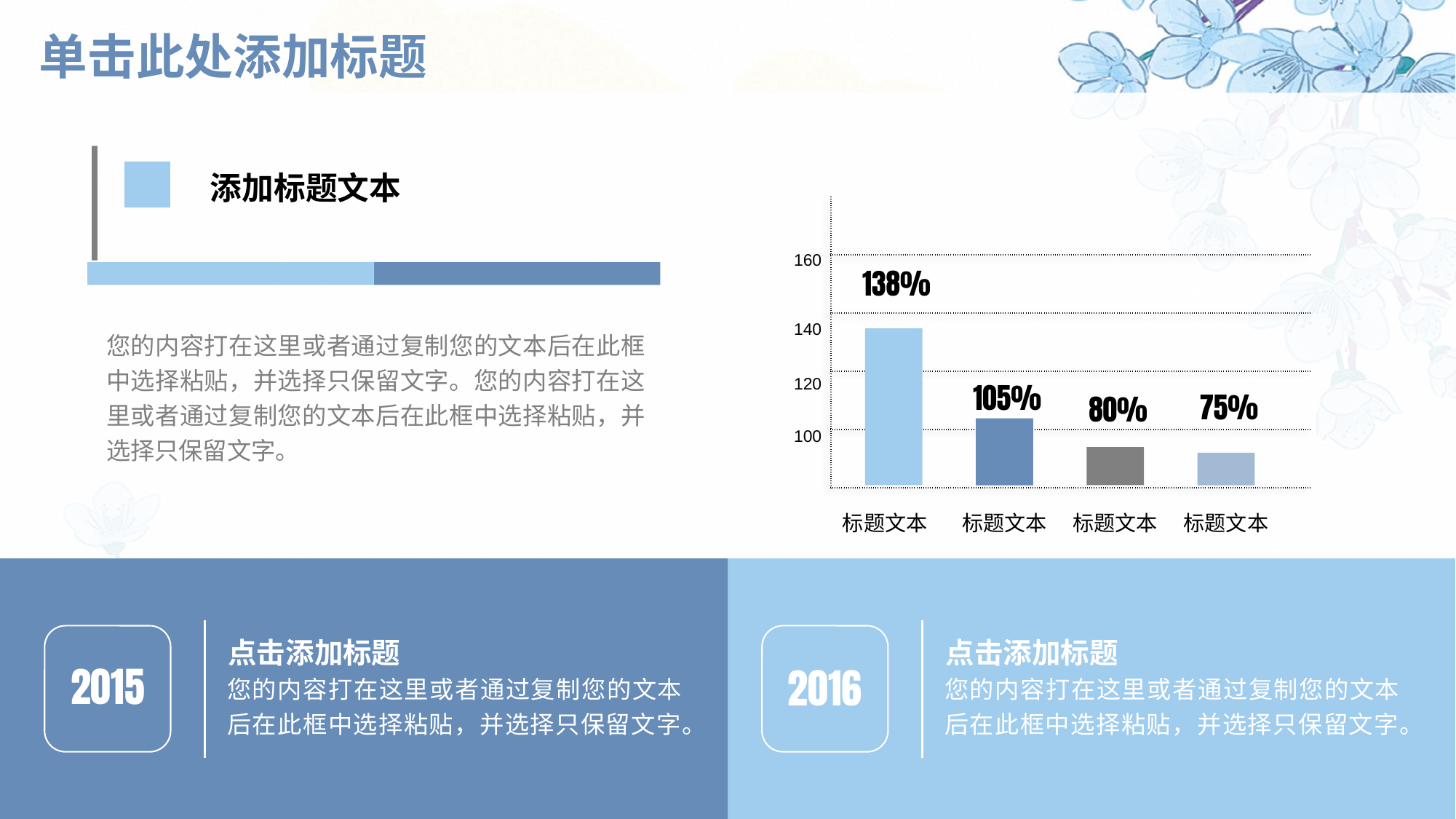

# 单击此处添加标题

添加标题文本

|  |  |  |  |  |  |
| --- | --- | --- | --- | --- | --- |
|  |  |  |  |  |  |
|  |  |  |  |  |  |
|  |  |  |  |  |  |
|  |  |  |  |  |  |
160
138%

140
您的内容打在这里或者通过复制您的文本后在此框中选择粘贴，并选择只保留文字。您的内容打在这里或者通过复制您的文本后在此框中选择粘贴，并选择只保留文字。

120
105%
75%
80%
100

标题文本
标题文本
标题文本
标题文本

2015

2016
点击添加标题
您的内容打在这里或者通过复制您的文本后在此框中选择粘贴，并选择只保留文字。
点击添加标题
您的内容打在这里或者通过复制您的文本后在此框中选择粘贴，并选择只保留文字。